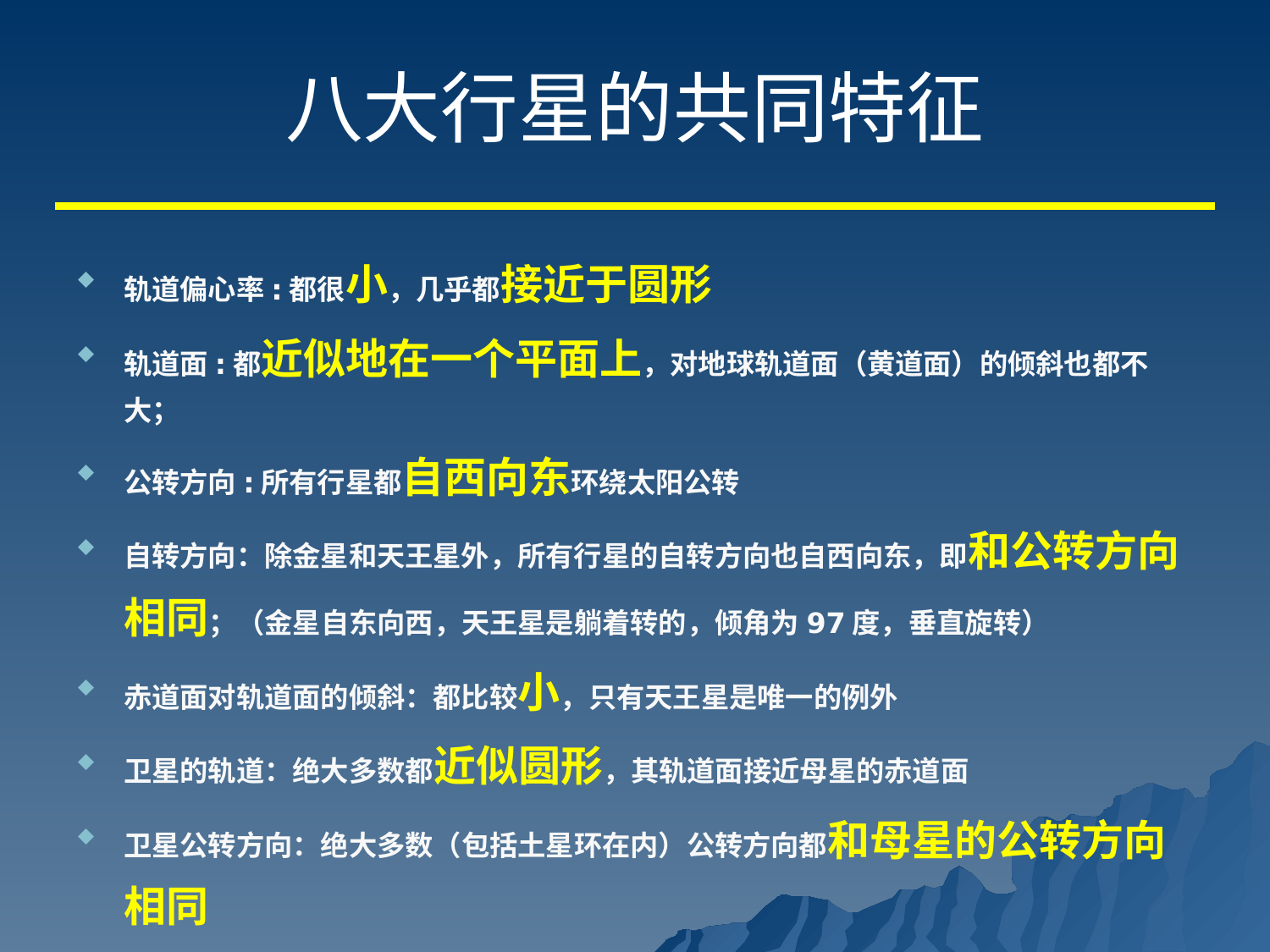

# 八大行星的共同特征
轨道偏心率:都很小，几乎都接近于圆形
轨道面:都近似地在一个平面上，对地球轨道面（黄道面）的倾斜也都不大；
公转方向:所有行星都自西向东环绕太阳公转
自转方向：除金星和天王星外，所有行星的自转方向也自西向东，即和公转方向相同；（金星自东向西，天王星是躺着转的，倾角为97度，垂直旋转）
赤道面对轨道面的倾斜：都比较小，只有天王星是唯一的例外
卫星的轨道：绝大多数都近似圆形，其轨道面接近母星的赤道面
卫星公转方向：绝大多数（包括土星环在内）公转方向都和母星的公转方向相同